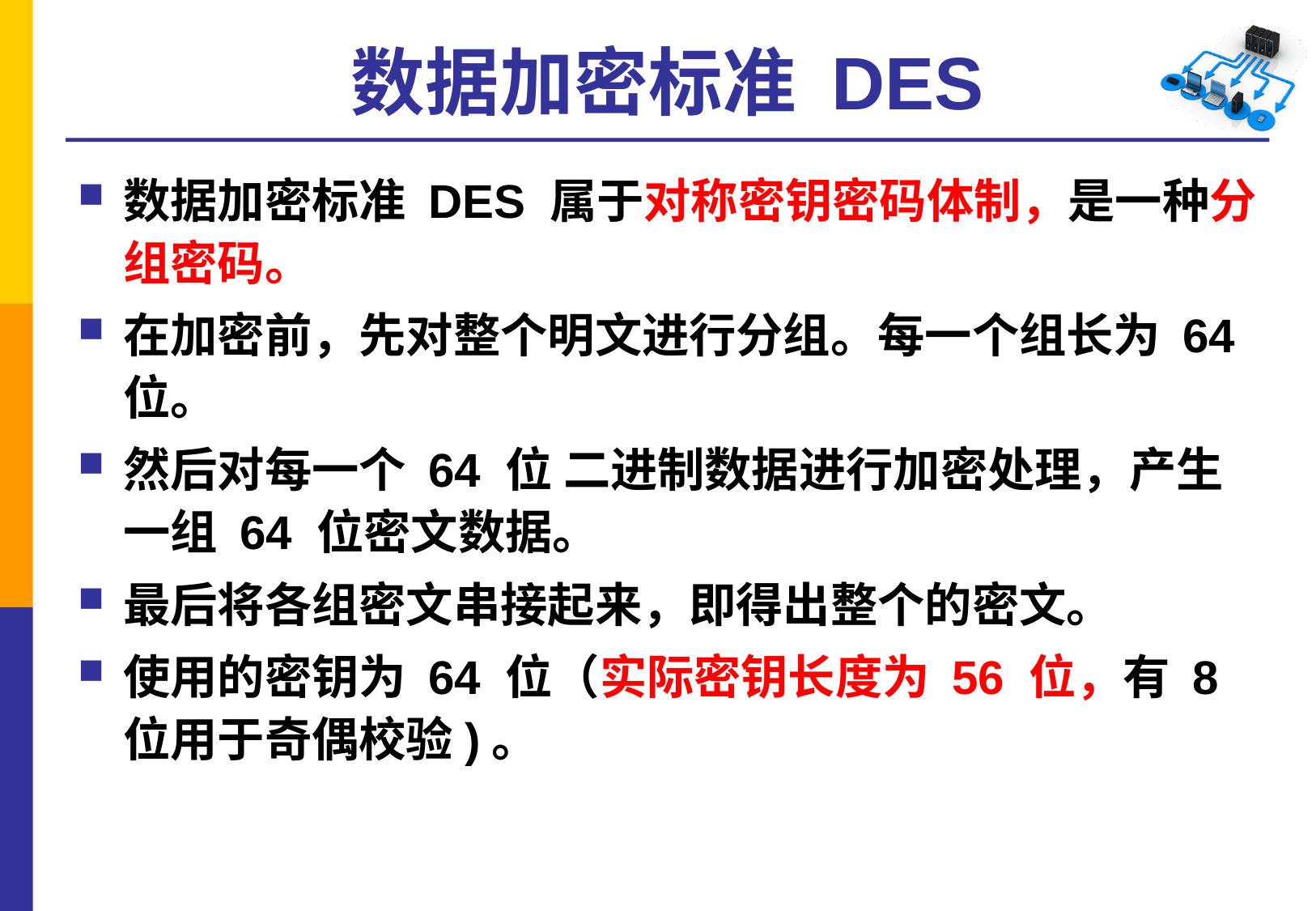

# 数据加密标准 DES
数据加密标准 DES 属于对称密钥密码体制，是一种分组密码。
在加密前，先对整个明文进行分组。每一个组长为 64 位。
然后对每一个 64 位 二进制数据进行加密处理，产生一组 64 位密文数据。
最后将各组密文串接起来，即得出整个的密文。
使用的密钥为 64 位（实际密钥长度为 56 位，有 8 位用于奇偶校验)。